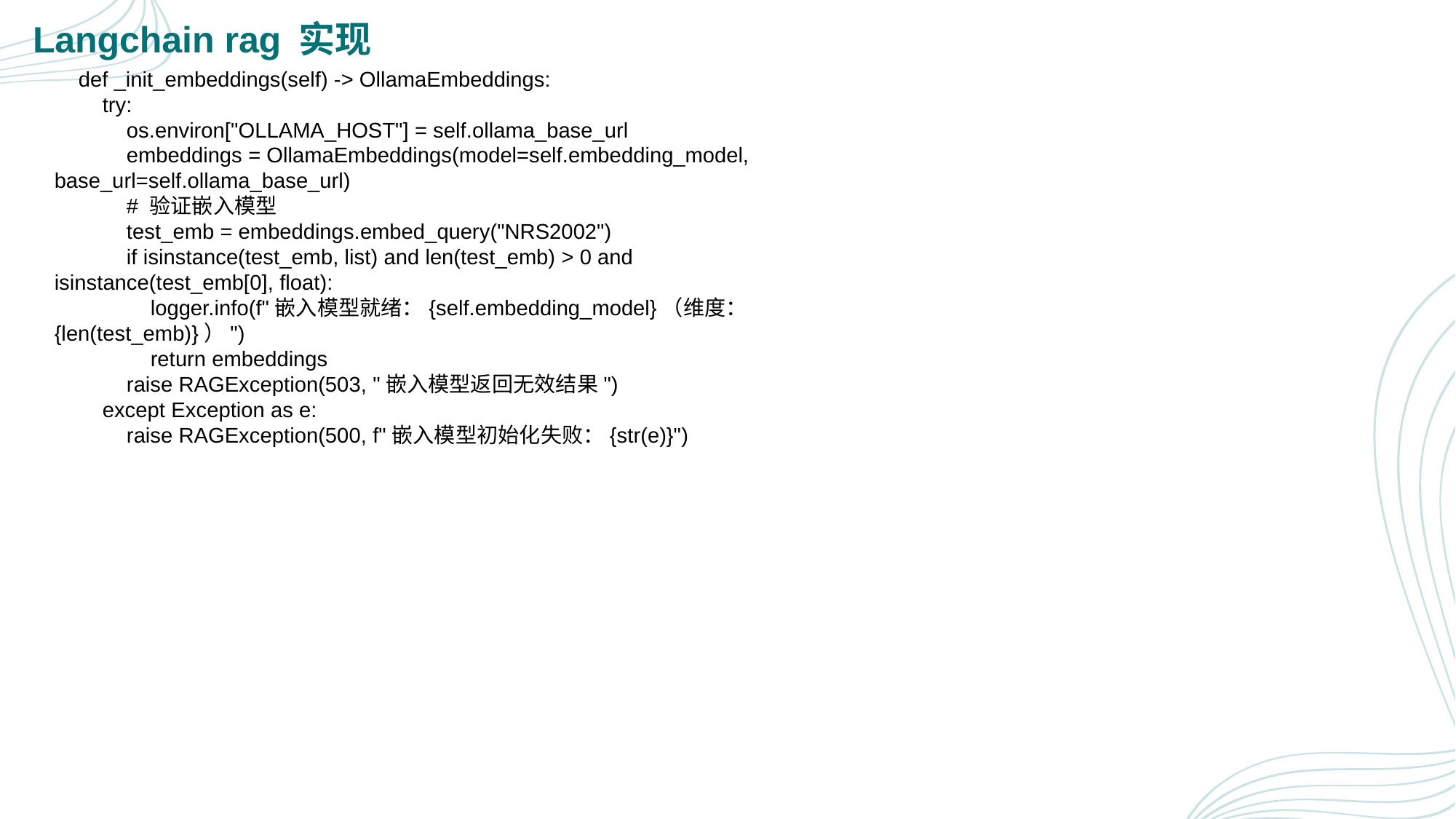

Langchain rag 实现
    def _init_embeddings(self) -> OllamaEmbeddings:
        try:
            os.environ["OLLAMA_HOST"] = self.ollama_base_url
            embeddings = OllamaEmbeddings(model=self.embedding_model, base_url=self.ollama_base_url)
            # 验证嵌入模型
            test_emb = embeddings.embed_query("NRS2002")
            if isinstance(test_emb, list) and len(test_emb) > 0 and isinstance(test_emb[0], float):
                logger.info(f"嵌入模型就绪：{self.embedding_model}（维度：{len(test_emb)}）")
                return embeddings
            raise RAGException(503, "嵌入模型返回无效结果")
        except Exception as e:
            raise RAGException(500, f"嵌入模型初始化失败：{str(e)}")